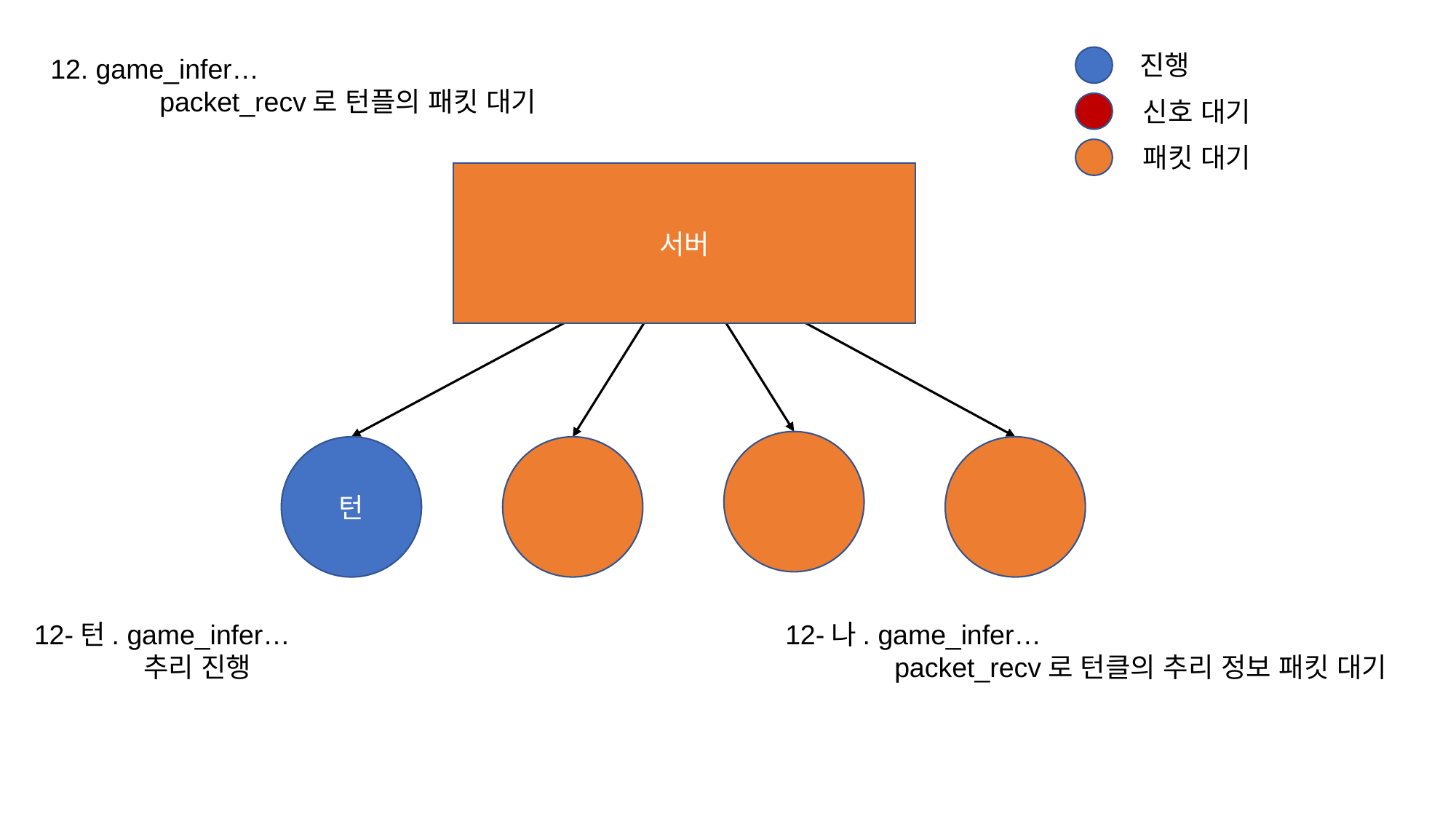

진행
12. game_infer…
	packet_recv로 턴플의 패킷 대기

신호 대기

패킷 대기

서버

턴

12-턴. game_infer…
	추리 진행
12-나. game_infer…
	packet_recv로 턴클의 추리 정보 패킷 대기